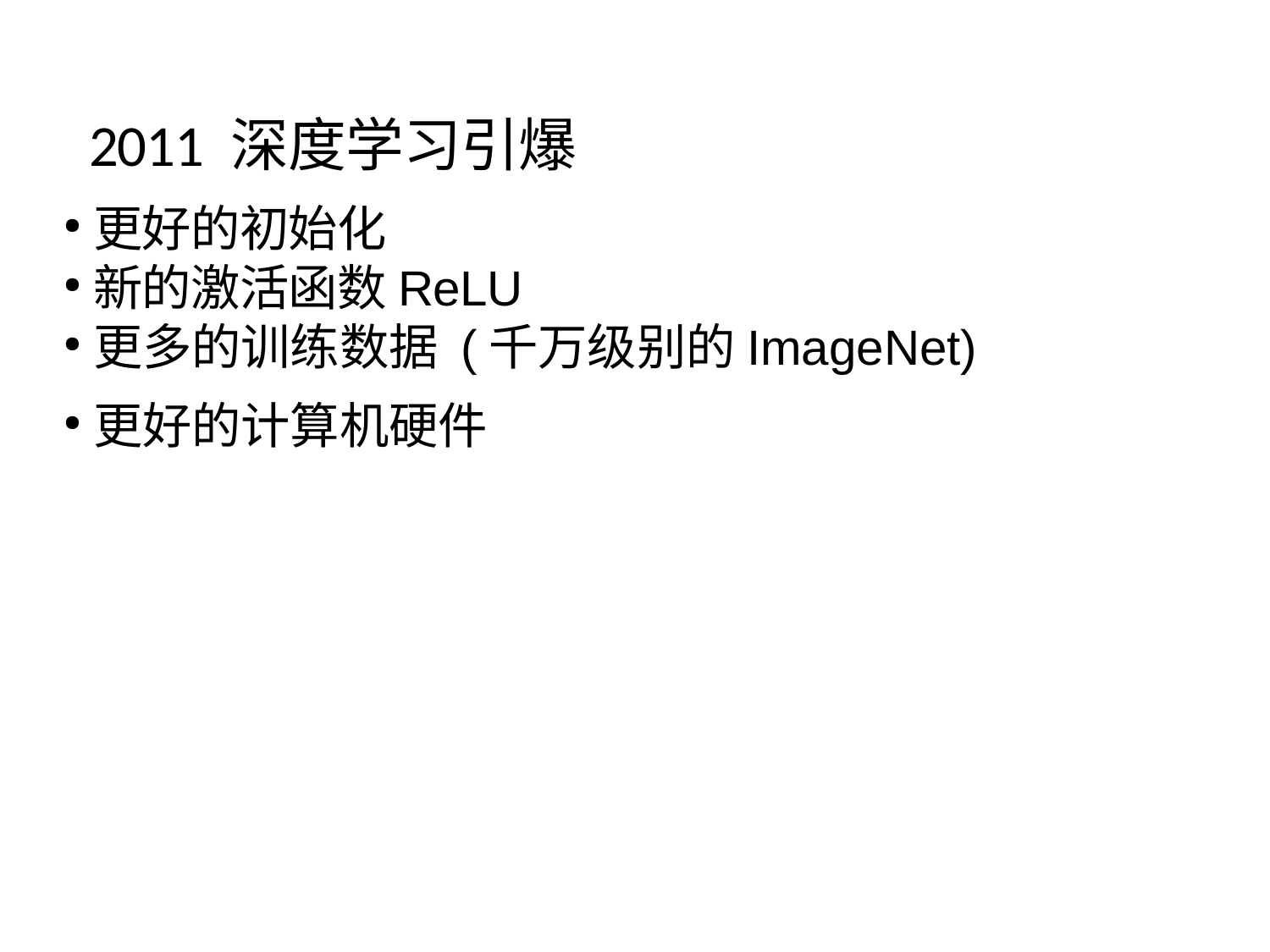

# 2011 深度学习引爆
更好的初始化
新的激活函数ReLU
更多的训练数据 (千万级别的ImageNet)
更好的计算机硬件